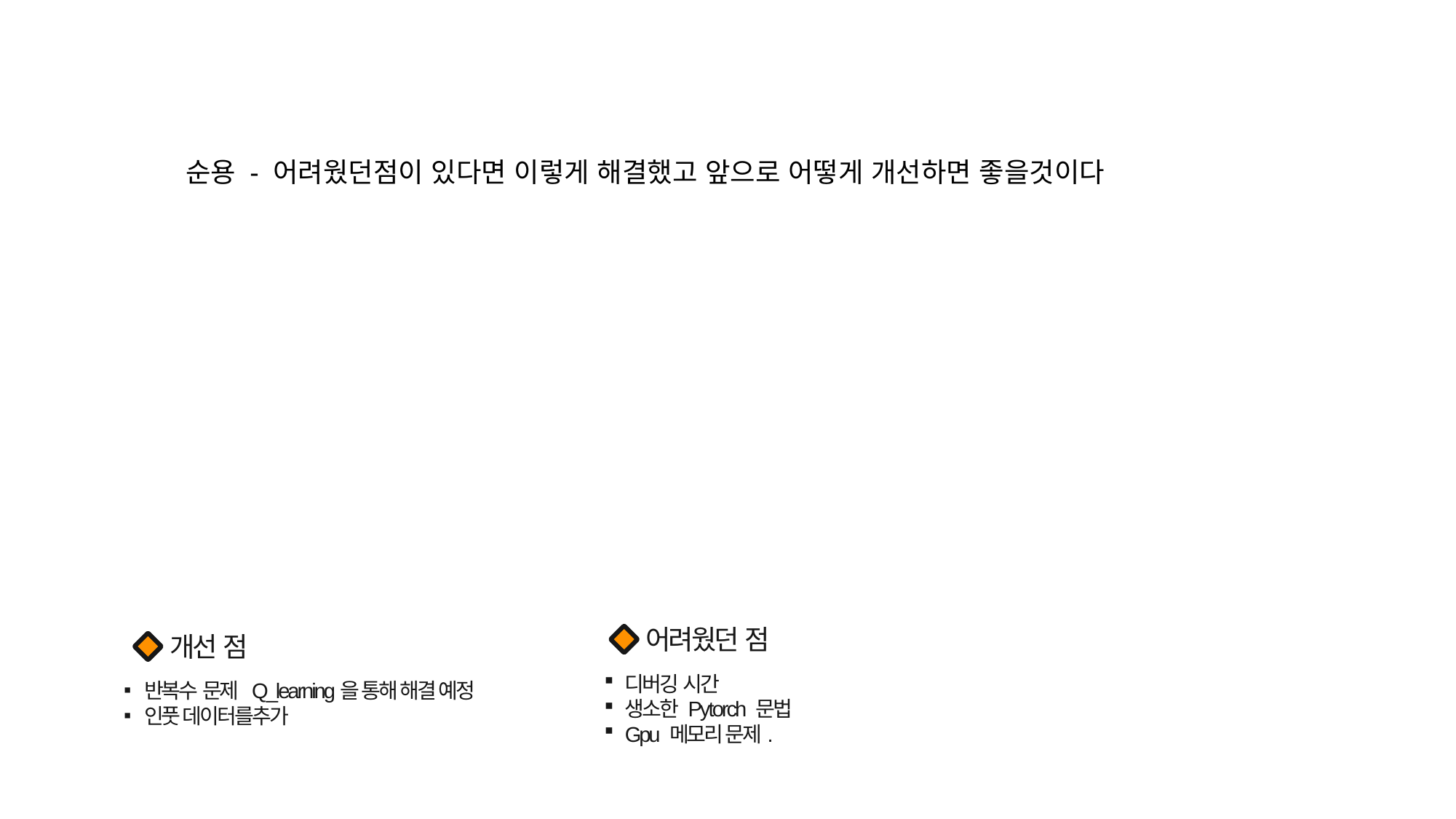

순용 - 어려웠던점이 있다면 이렇게 해결했고 앞으로 어떻게 개선하면 좋을것이다
어려웠던 점

개선 점

디버깅 시간
생소한 Pytorch 문법
Gpu 메모리 문제.
반복수 문제  Q_learning을 통해 해결 예정
인풋 데이터를추가